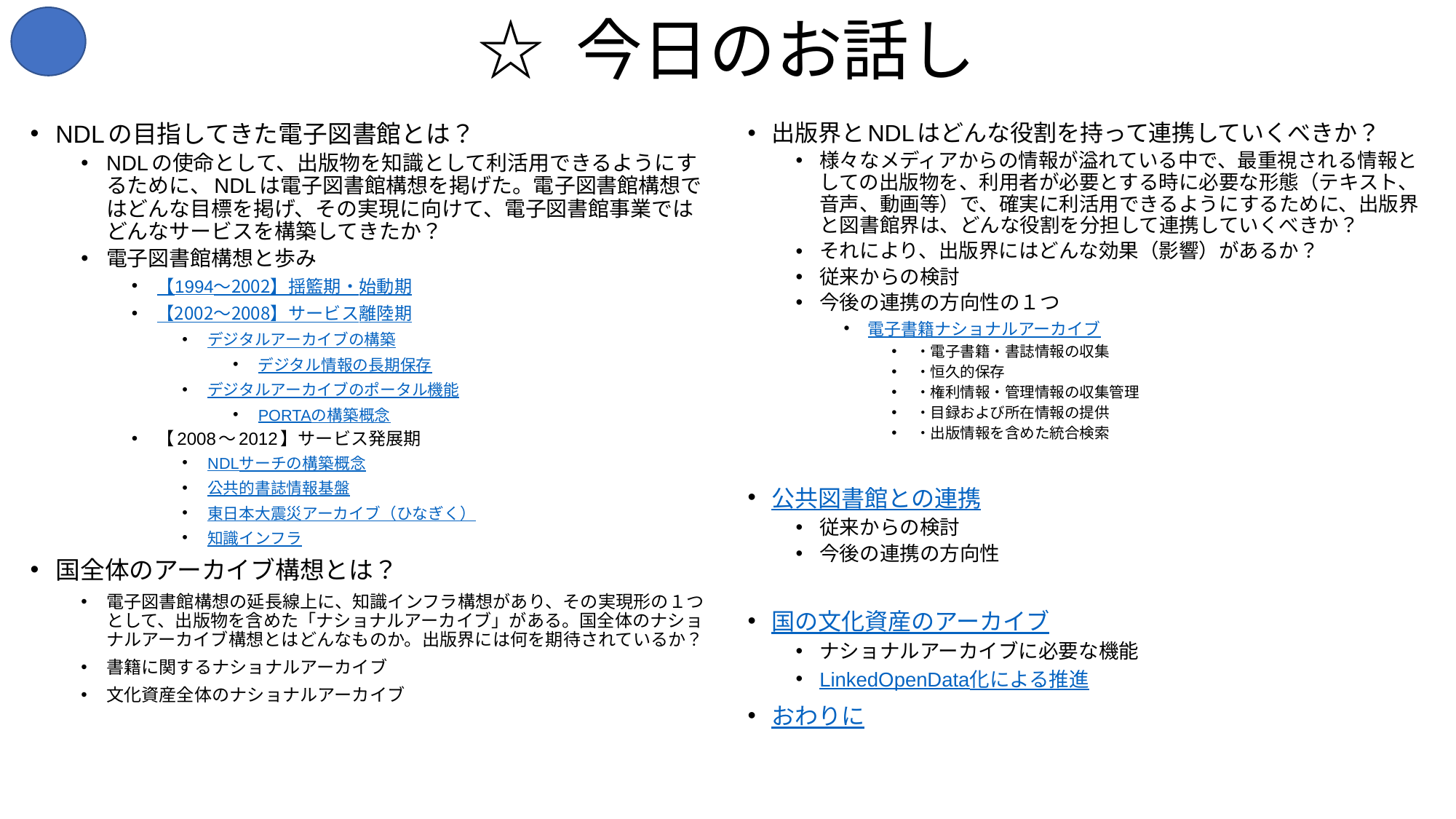

# ☆ 今日のお話し
NDLの目指してきた電子図書館とは？
NDLの使命として、出版物を知識として利活用できるようにするために、NDLは電子図書館構想を掲げた。電子図書館構想ではどんな目標を掲げ、その実現に向けて、電子図書館事業ではどんなサービスを構築してきたか？
電子図書館構想と歩み
【1994～2002】揺籃期・始動期
【2002～2008】サービス離陸期
デジタルアーカイブの構築
デジタル情報の長期保存
デジタルアーカイブのポータル機能
PORTAの構築概念
【2008～2012】サービス発展期
NDLサーチの構築概念
公共的書誌情報基盤
東日本大震災アーカイブ（ひなぎく）
知識インフラ
国全体のアーカイブ構想とは？
電子図書館構想の延長線上に、知識インフラ構想があり、その実現形の１つとして、出版物を含めた「ナショナルアーカイブ」がある。国全体のナショナルアーカイブ構想とはどんなものか。出版界には何を期待されているか？
書籍に関するナショナルアーカイブ
文化資産全体のナショナルアーカイブ

出版界とNDLはどんな役割を持って連携していくべきか？
様々なメディアからの情報が溢れている中で、最重視される情報としての出版物を、利用者が必要とする時に必要な形態（テキスト、音声、動画等）で、確実に利活用できるようにするために、出版界と図書館界は、どんな役割を分担して連携していくべきか？
それにより、出版界にはどんな効果（影響）があるか？
従来からの検討
今後の連携の方向性の１つ
電子書籍ナショナルアーカイブ
・電子書籍・書誌情報の収集
・恒久的保存
・権利情報・管理情報の収集管理
・目録および所在情報の提供
・出版情報を含めた統合検索

公共図書館との連携
従来からの検討
今後の連携の方向性

国の文化資産のアーカイブ
ナショナルアーカイブに必要な機能
LinkedOpenData化による推進
おわりに